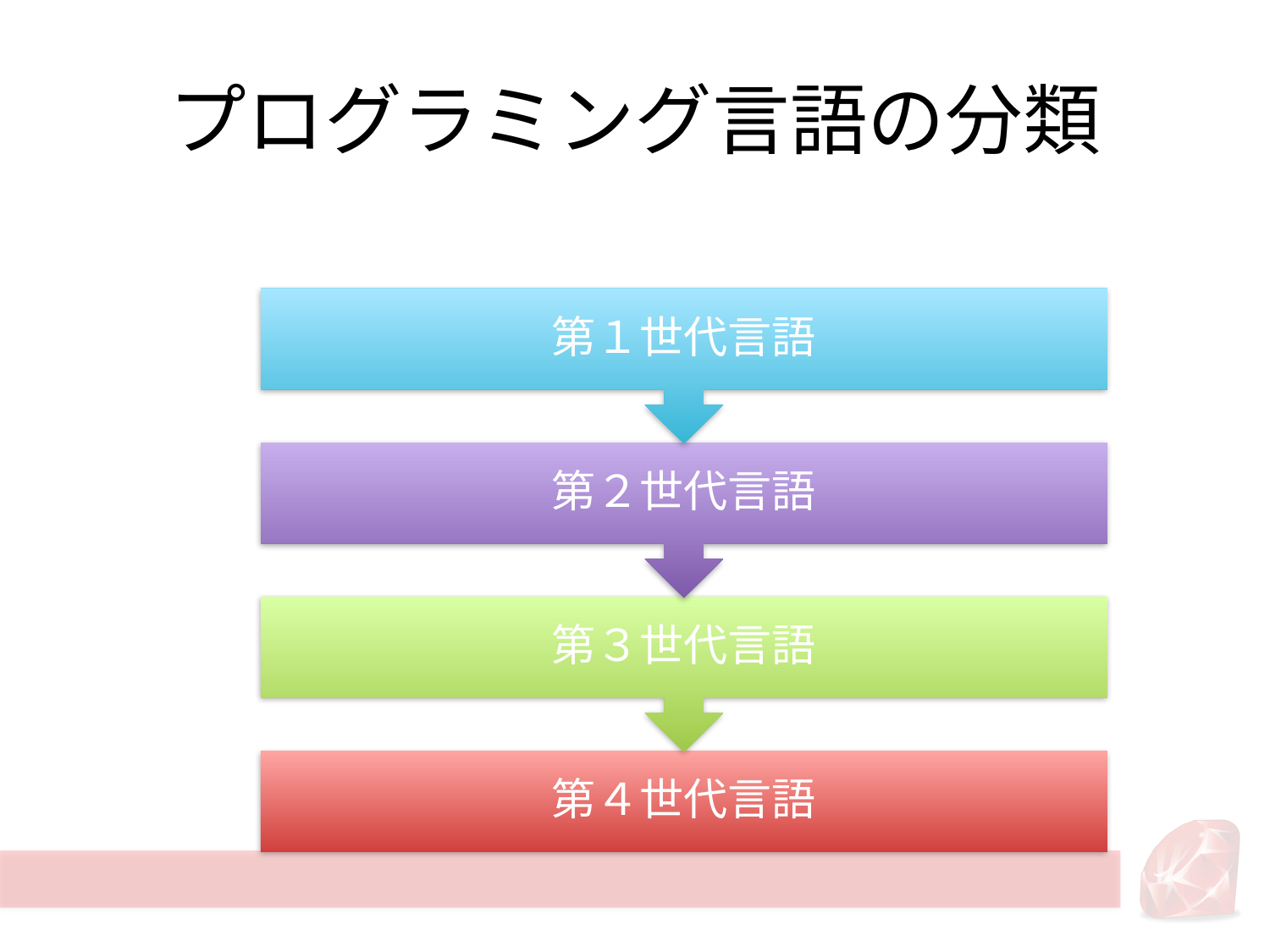

# プログラミング言語の分類
第４世代言語
第３世代言語
第２世代言語
第１世代言語